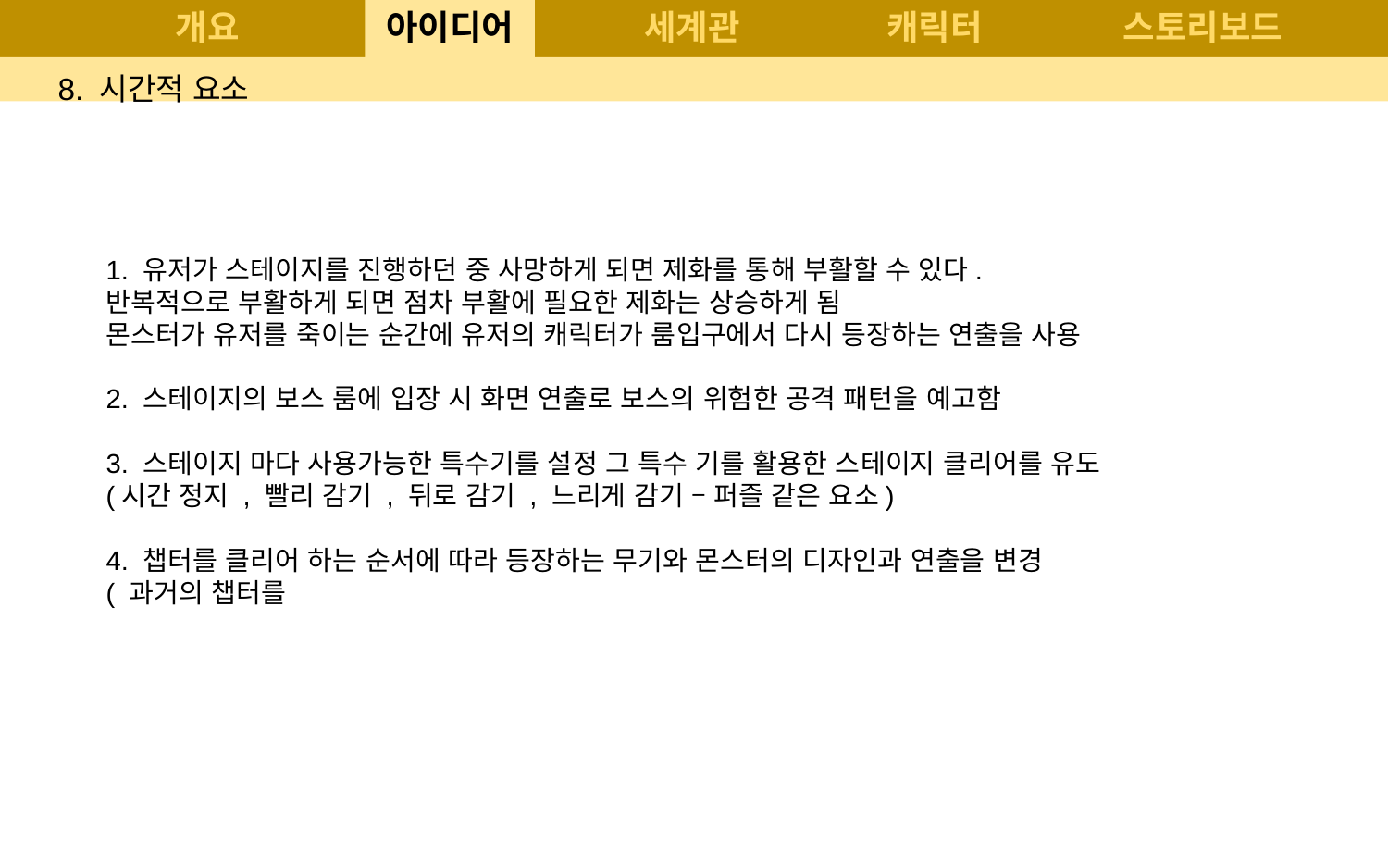

개요
# 아이디어
세계관
캐릭터
스토리보드
8. 시간적 요소
1. 유저가 스테이지를 진행하던 중 사망하게 되면 제화를 통해 부활할 수 있다.
반복적으로 부활하게 되면 점차 부활에 필요한 제화는 상승하게 됨
몬스터가 유저를 죽이는 순간에 유저의 캐릭터가 룸입구에서 다시 등장하는 연출을 사용

2. 스테이지의 보스 룸에 입장 시 화면 연출로 보스의 위험한 공격 패턴을 예고함

3. 스테이지 마다 사용가능한 특수기를 설정 그 특수 기를 활용한 스테이지 클리어를 유도
(시간 정지 , 빨리 감기 , 뒤로 감기 , 느리게 감기 – 퍼즐 같은 요소)

4. 챕터를 클리어 하는 순서에 따라 등장하는 무기와 몬스터의 디자인과 연출을 변경
( 과거의 챕터를